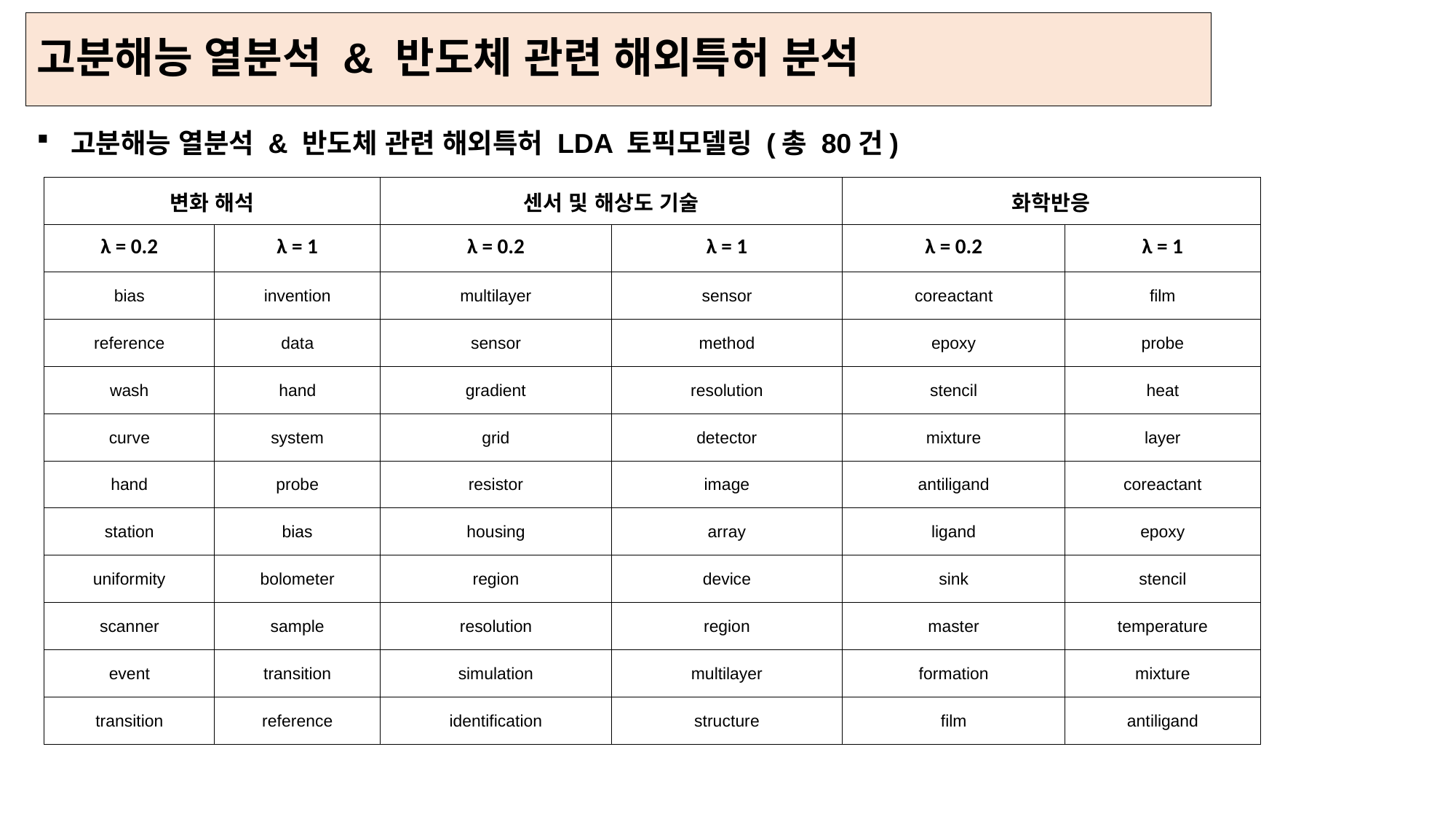

고분해능 열분석 & 반도체 관련 해외특허 분석
고분해능 열분석 & 반도체 관련 해외특허 LDA 토픽모델링 (총 80건)
| 변화 해석 |  | 센서 및 해상도 기술 |  | 화학반응 |  |
| --- | --- | --- | --- | --- | --- |
| λ = 0.2 | λ = 1 | λ = 0.2 | λ = 1 | λ = 0.2 | λ = 1 |
| bias | invention | multilayer | sensor | coreactant | film |
| reference | data | sensor | method | epoxy | probe |
| wash | hand | gradient | resolution | stencil | heat |
| curve | system | grid | detector | mixture | layer |
| hand | probe | resistor | image | antiligand | coreactant |
| station | bias | housing | array | ligand | epoxy |
| uniformity | bolometer | region | device | sink | stencil |
| scanner | sample | resolution | region | master | temperature |
| event | transition | simulation | multilayer | formation | mixture |
| transition | reference | identification | structure | film | antiligand |